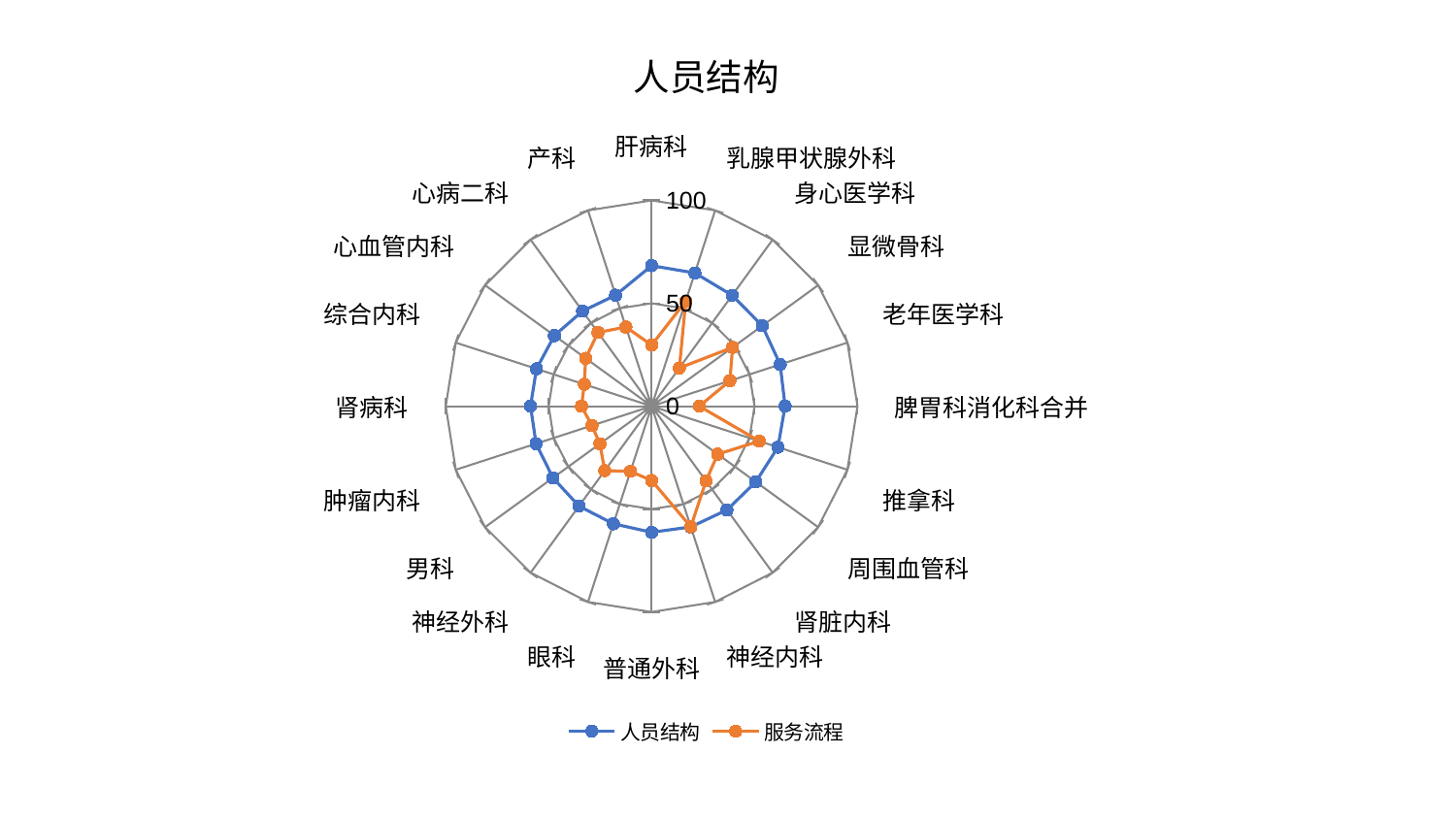

### Chart: 人员结构

| Category | 人员结构 | 服务流程 |
|---|---|---|
| 肝病科 | 68.28777996117587 | 29.722605022743835 |
| 乳腺甲状腺外科 | 68.02914870074027 | 53.56861829658644 |
| 身心医学科 | 66.59597493858105 | 22.954456101630065 |
| 显微骨科 | 66.46423626133927 | 48.63757694305505 |
| 老年医学科 | 65.67641960452869 | 39.98642337996027 |
| 脾胃科消化科合并 | 64.85604498308105 | 23.151709815924796 |
| 推拿科 | 64.51666841321128 | 55.0088680415247 |
| 周围血管科 | 62.57437778200078 | 39.70468904832162 |
| 肾脏内科 | 62.30425587381482 | 44.94092827356248 |
| 神经内科 | 61.690404209998796 | 61.601583834343536 |
| 普通外科 | 61.28833297071108 | 36.135790644222396 |
| 眼科 | 60.067879053155 | 33.30632029985881 |
| 神经外科 | 60.01570766946215 | 38.72462432849264 |
| 男科 | 59.242381120431865 | 31.04554474879723 |
| 肿瘤内科 | 59.009810156716185 | 30.4808990680407 |
| 肾病科 | 58.820850749152655 | 34.0612524079458 |
| 综合内科 | 58.79947939255929 | 34.37263632845306 |
| 心血管内科 | 58.36864180039279 | 39.59959965642486 |
| 心病二科 | 57.095205658650734 | 44.31335146942654 |
| 产科 | 56.69551048663366 | 40.440339385081465 |
23